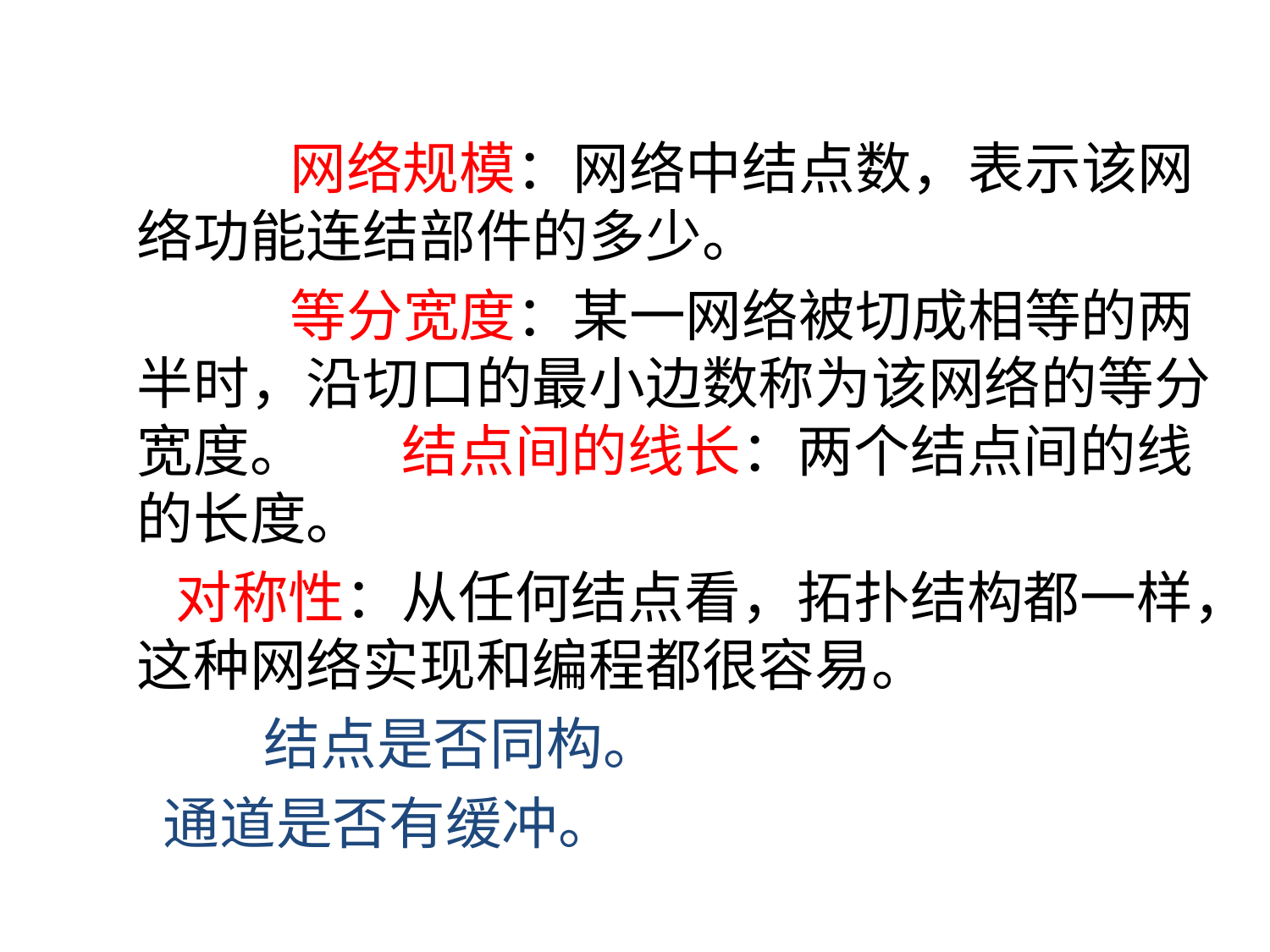

网络规模：网络中结点数，表示该网络功能连结部件的多少。
		 等分宽度：某一网络被切成相等的两半时，沿切口的最小边数称为该网络的等分宽度。	 结点间的线长：两个结点间的线的长度。
	  对称性：从任何结点看，拓扑结构都一样，这种网络实现和编程都很容易。
		结点是否同构。
	 通道是否有缓冲。